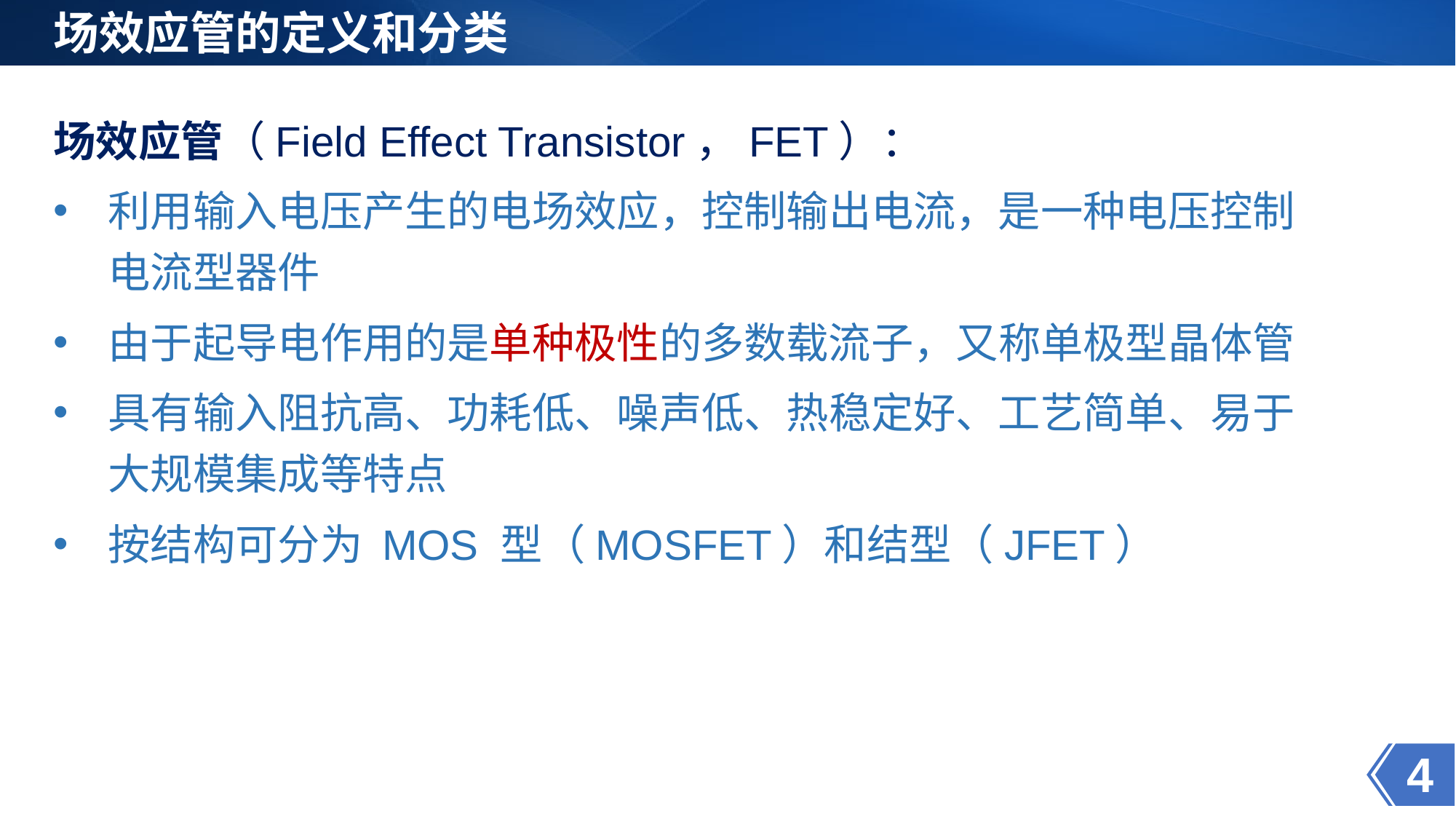

场效应管的定义和分类
场效应管（Field Effect Transistor，FET）：
利用输入电压产生的电场效应，控制输出电流，是一种电压控制电流型器件
由于起导电作用的是单种极性的多数载流子，又称单极型晶体管
具有输入阻抗高、功耗低、噪声低、热稳定好、工艺简单、易于大规模集成等特点
按结构可分为 MOS 型（MOSFET）和结型（JFET）
4